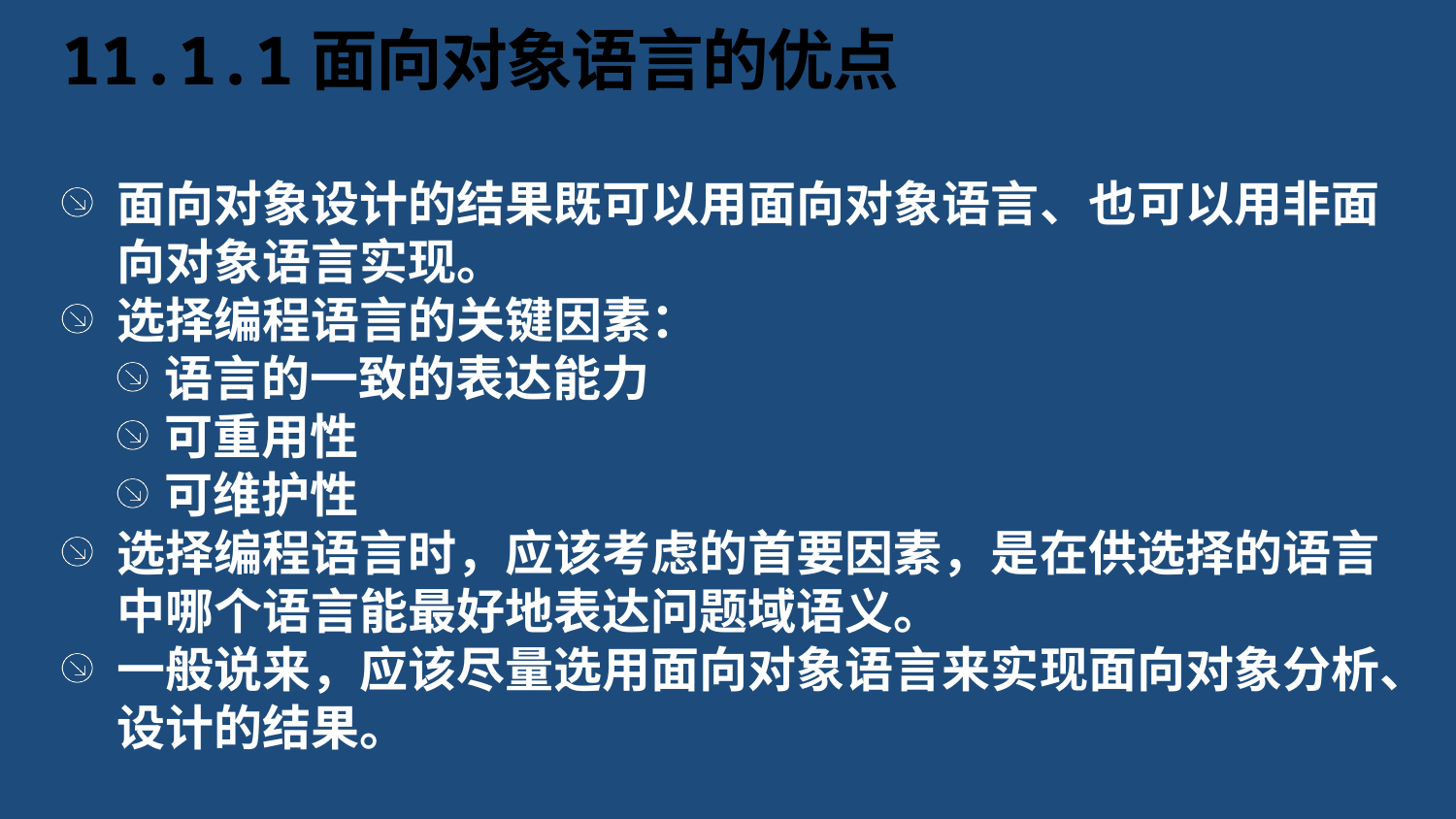

# 11.1.1面向对象语言的优点
面向对象设计的结果既可以用面向对象语言、也可以用非面向对象语言实现。
选择编程语言的关键因素：
语言的一致的表达能力
可重用性
可维护性
选择编程语言时，应该考虑的首要因素，是在供选择的语言中哪个语言能最好地表达问题域语义。
一般说来，应该尽量选用面向对象语言来实现面向对象分析、设计的结果。